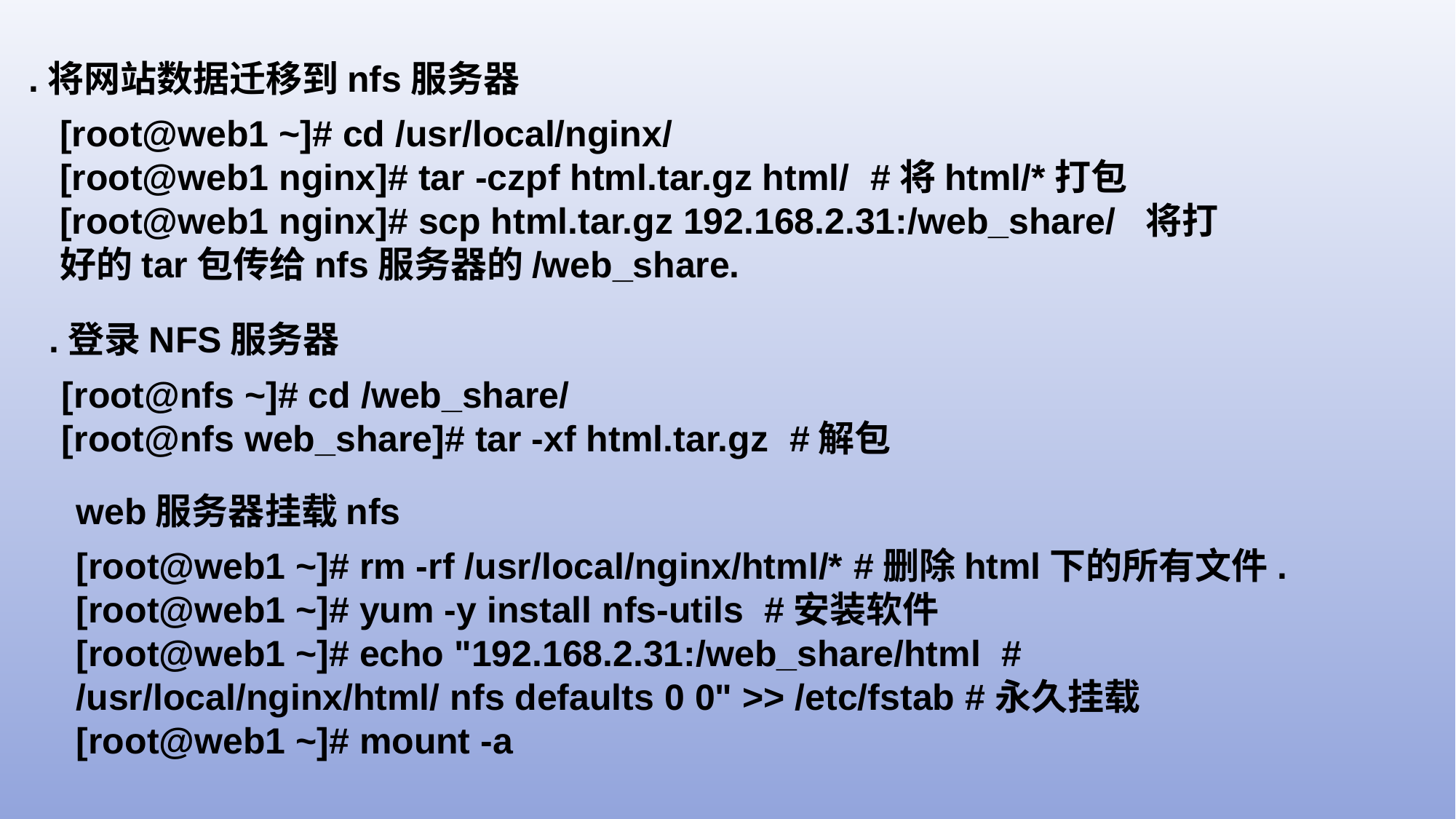

.将网站数据迁移到nfs服务器
[root@web1 ~]# cd /usr/local/nginx/
[root@web1 nginx]# tar -czpf html.tar.gz html/  #将html/*打包
[root@web1 nginx]# scp html.tar.gz 192.168.2.31:/web_share/  将打好的tar包传给nfs服务器的/web_share.
.登录NFS服务器
[root@nfs ~]# cd /web_share/
[root@nfs web_share]# tar -xf html.tar.gz  #解包
web服务器挂载nfs
[root@web1 ~]# rm -rf /usr/local/nginx/html/* #删除html下的所有文件.
[root@web1 ~]# yum -y install nfs-utils  #安装软件
[root@web1 ~]# echo "192.168.2.31:/web_share/html  # /usr/local/nginx/html/ nfs defaults 0 0" >> /etc/fstab #永久挂载
[root@web1 ~]# mount -a